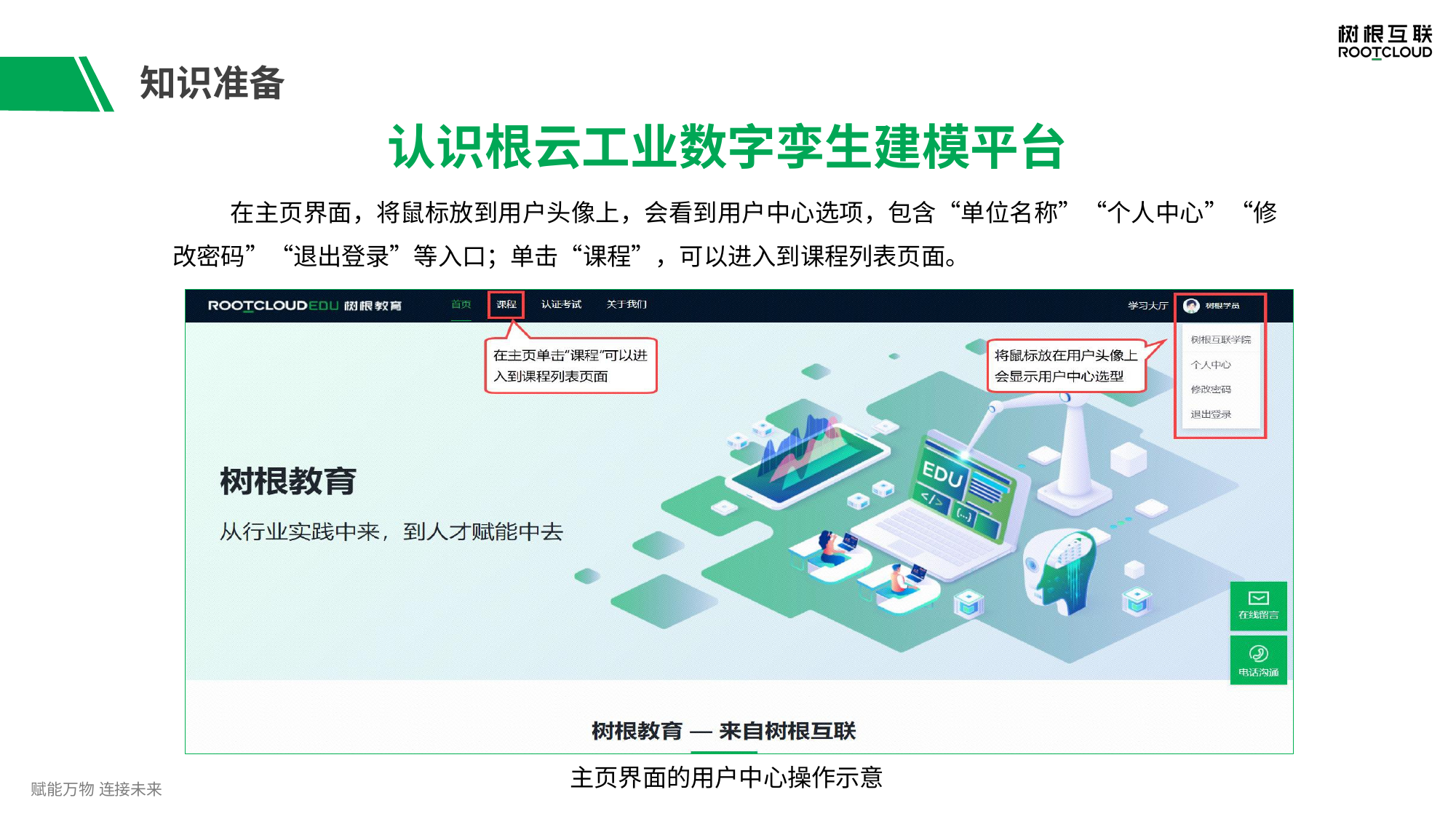

# 知识准备
认识根云工业数字孪生建模平台
在主页界面，将鼠标放到用户头像上，会看到用户中心选项，包含“单位名称”“个人中心”“修 改密码”“退出登录”等入口；单击“课程”，可以进入到课程列表页面。

主页界面的用户中心操作示意
赋能万物 连接未来